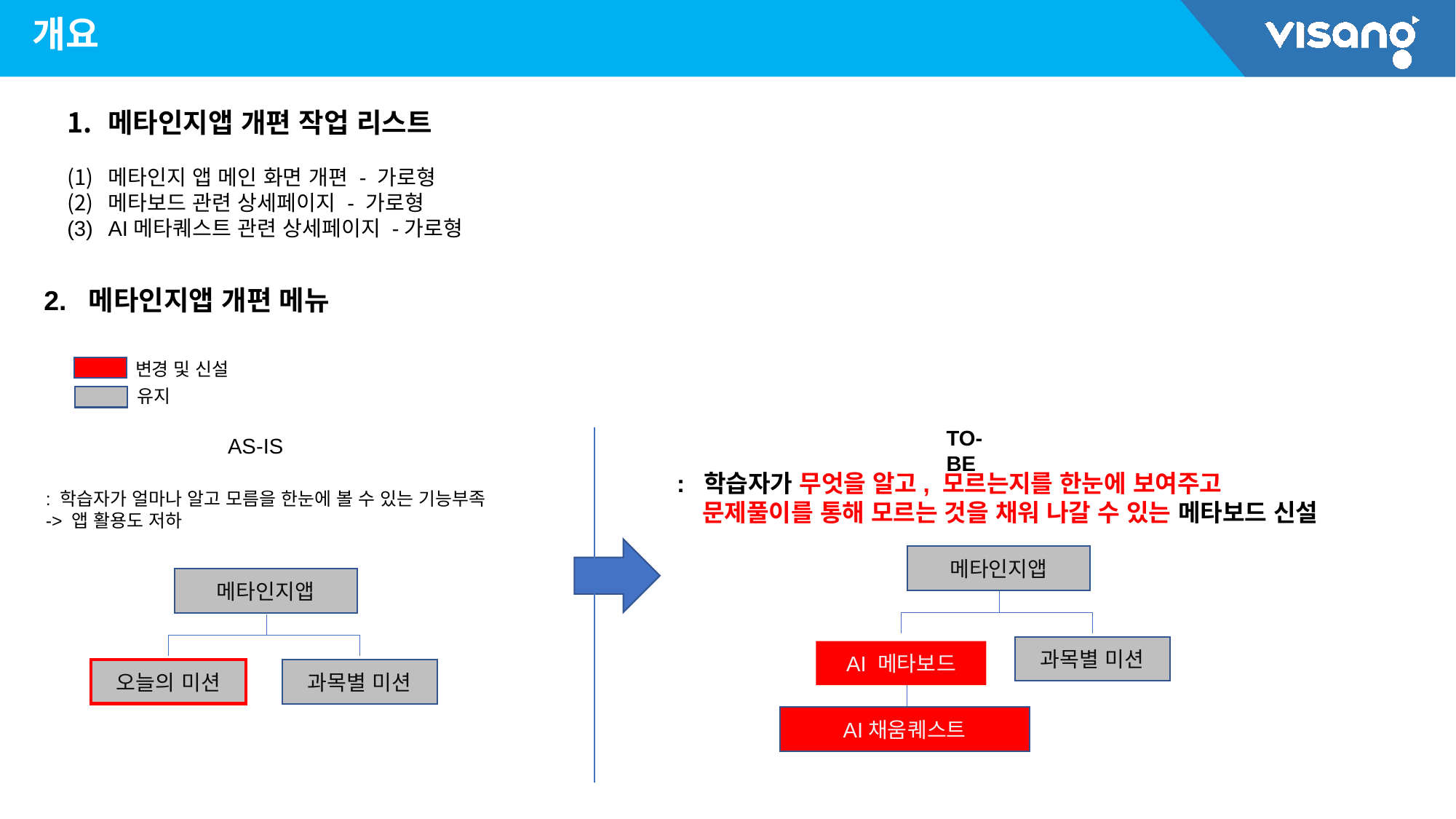

개요
메타인지앱 개편 작업 리스트

메타인지 앱 메인 화면 개편 - 가로형
메타보드 관련 상세페이지 - 가로형
AI메타퀘스트 관련 상세페이지 -가로형
2.  메타인지앱 개편 메뉴
변경 및 신설

유지

TO-BE
AS-IS
:  학습자가 무엇을 알고, 모르는지를 한눈에 보여주고
   문제풀이를 통해 모르는 것을 채워 나갈 수 있는 메타보드 신설
: 학습자가 얼마나 알고 모름을 한눈에 볼 수 있는 기능부족
-> 앱 활용도 저하

메타인지앱
메타인지앱
과목별 미션
AI 메타보드
오늘의 미션
과목별 미션
AI채움퀘스트